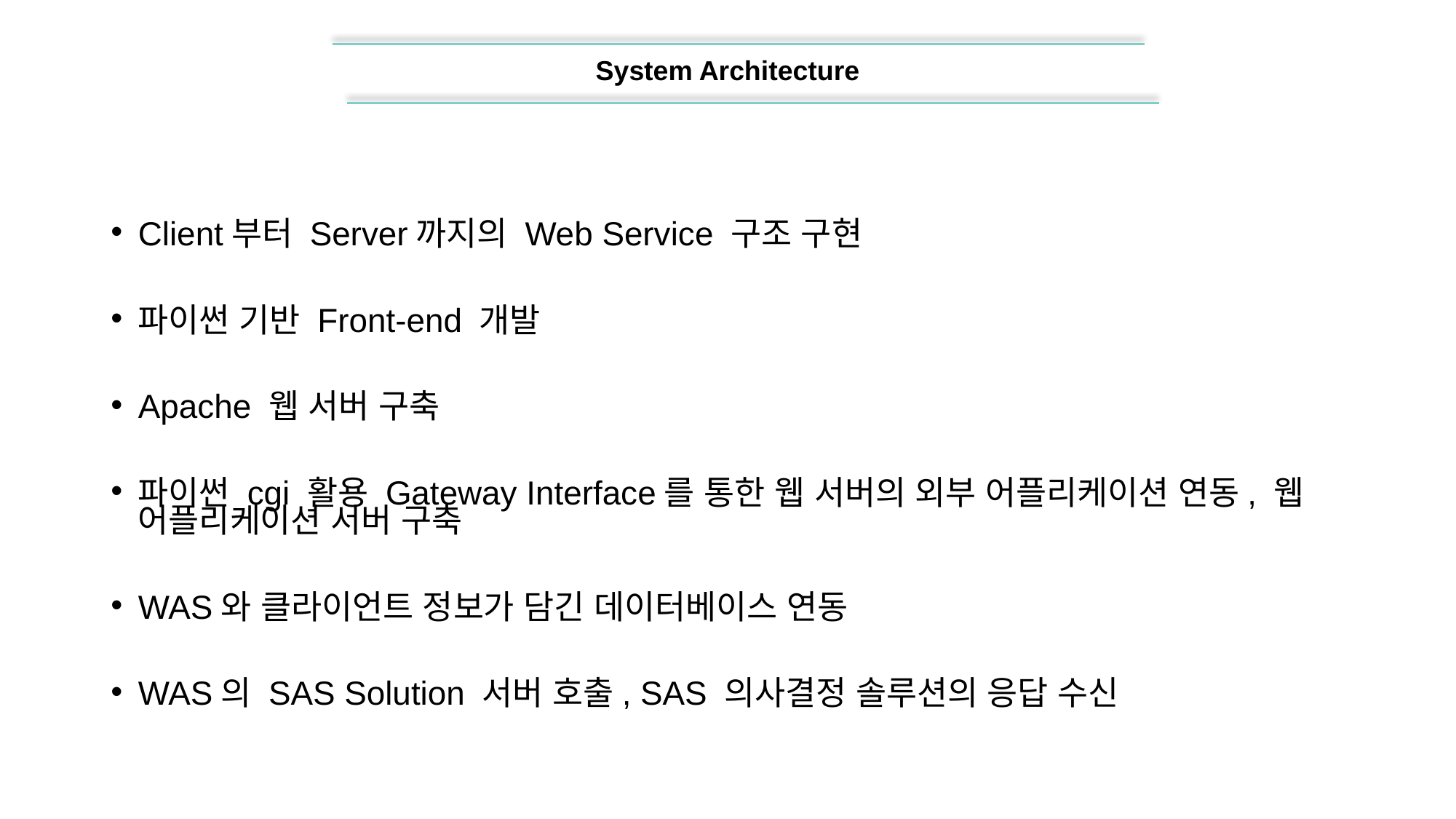

System Architecture
Client부터 Server까지의 Web Service 구조 구현

파이썬 기반 Front-end 개발

Apache 웹 서버 구축

파이썬 cgi 활용 Gateway Interface를 통한 웹 서버의 외부 어플리케이션 연동, 웹 어플리케이션 서버 구축

WAS와 클라이언트 정보가 담긴 데이터베이스 연동

WAS의 SAS Solution 서버 호출, SAS 의사결정 솔루션의 응답 수신